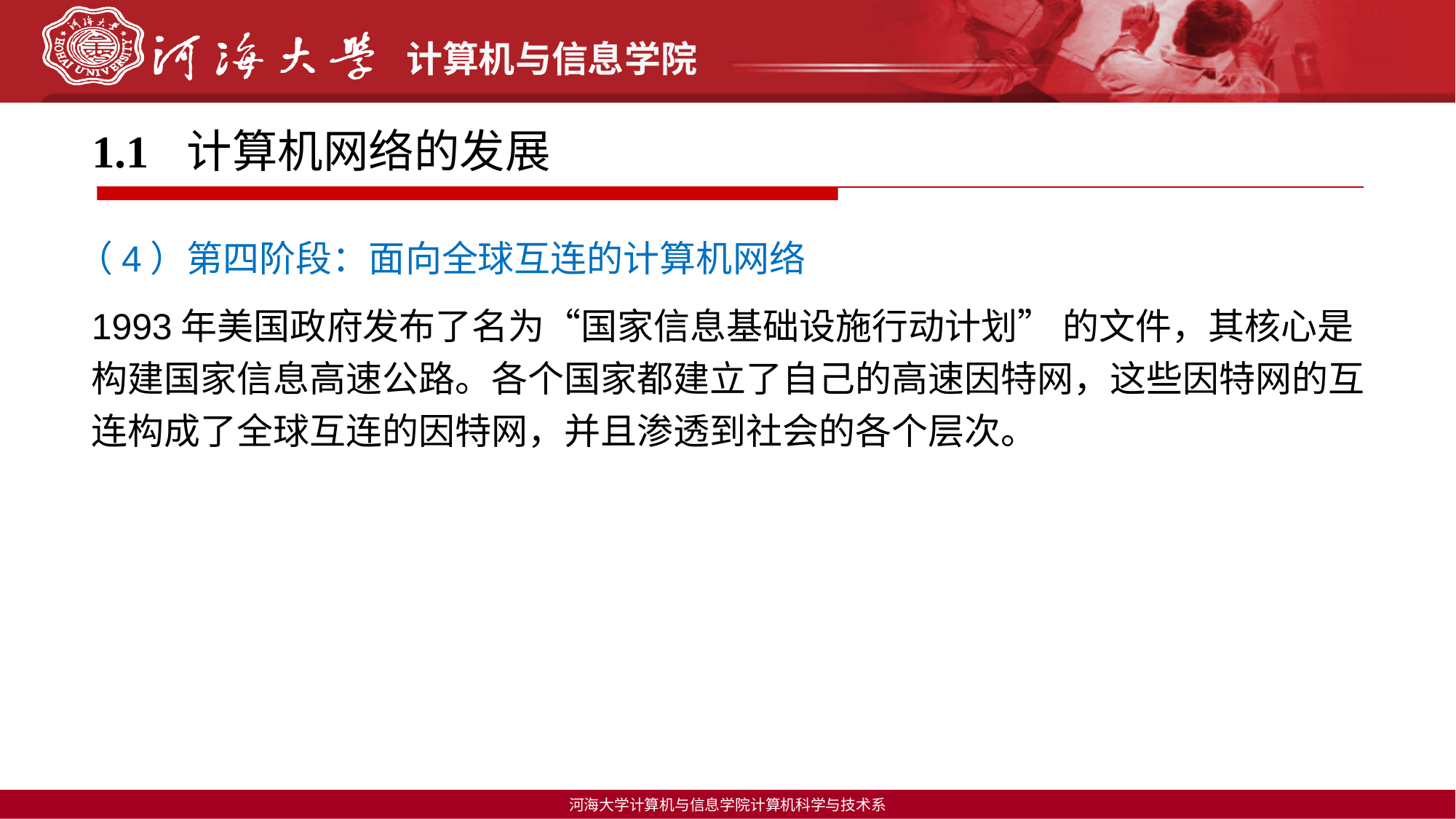

# 1.1 计算机网络的发展
（4）第四阶段：面向全球互连的计算机网络
1993年美国政府发布了名为“国家信息基础设施行动计划” 的文件，其核心是构建国家信息高速公路。各个国家都建立了自己的高速因特网，这些因特网的互连构成了全球互连的因特网，并且渗透到社会的各个层次。